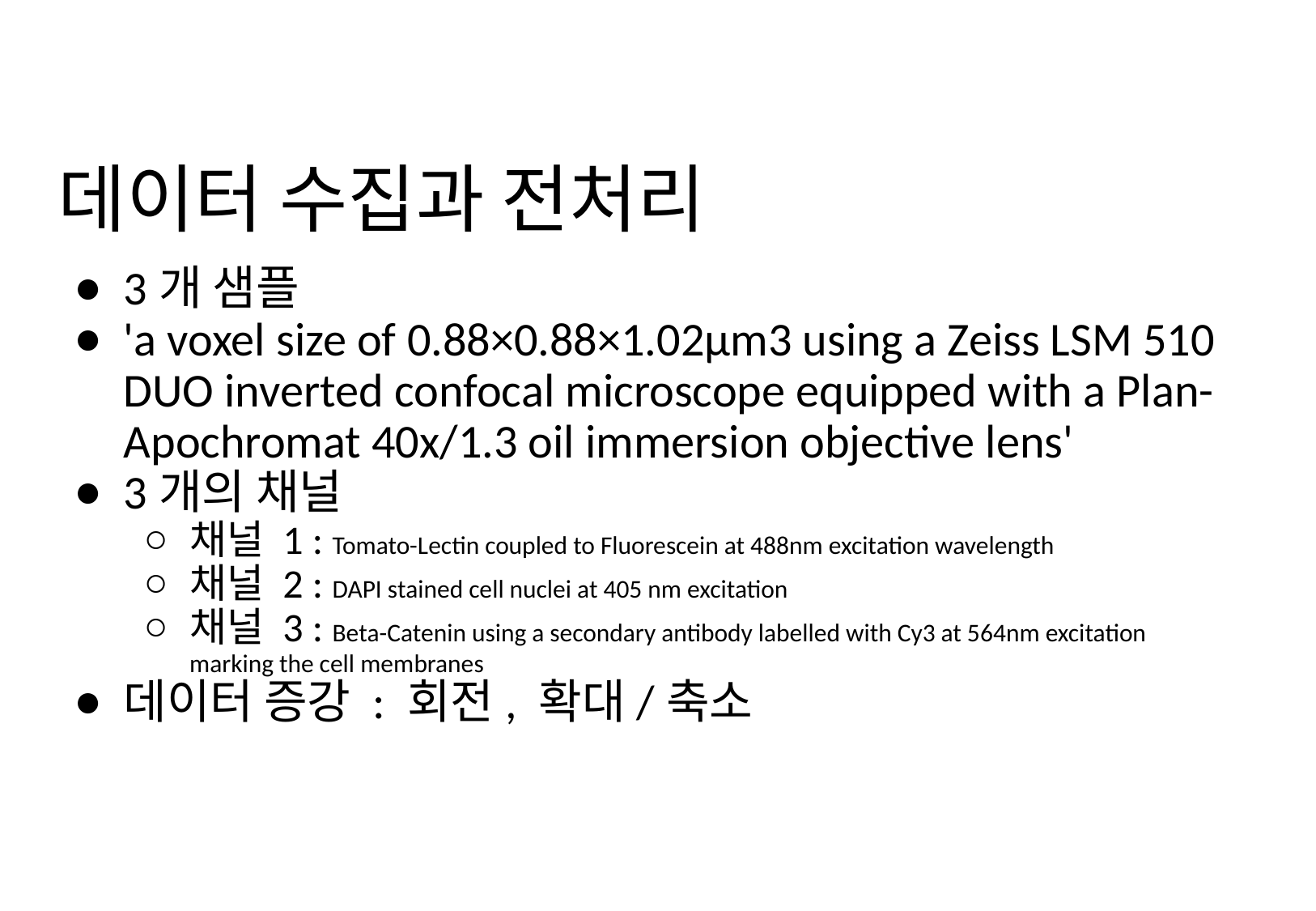

# 데이터 수집과 전처리
3개 샘플
'a voxel size of 0.88×0.88×1.02µm3 using a Zeiss LSM 510 DUO inverted confocal microscope equipped with a Plan-Apochromat 40x/1.3 oil immersion objective lens'
3개의 채널
채널 1 : Tomato-Lectin coupled to Fluorescein at 488nm excitation wavelength
채널 2 : DAPI stained cell nuclei at 405 nm excitation
채널 3 : Beta-Catenin using a secondary antibody labelled with Cy3 at 564nm excitation marking the cell membranes
데이터 증강 : 회전, 확대/축소